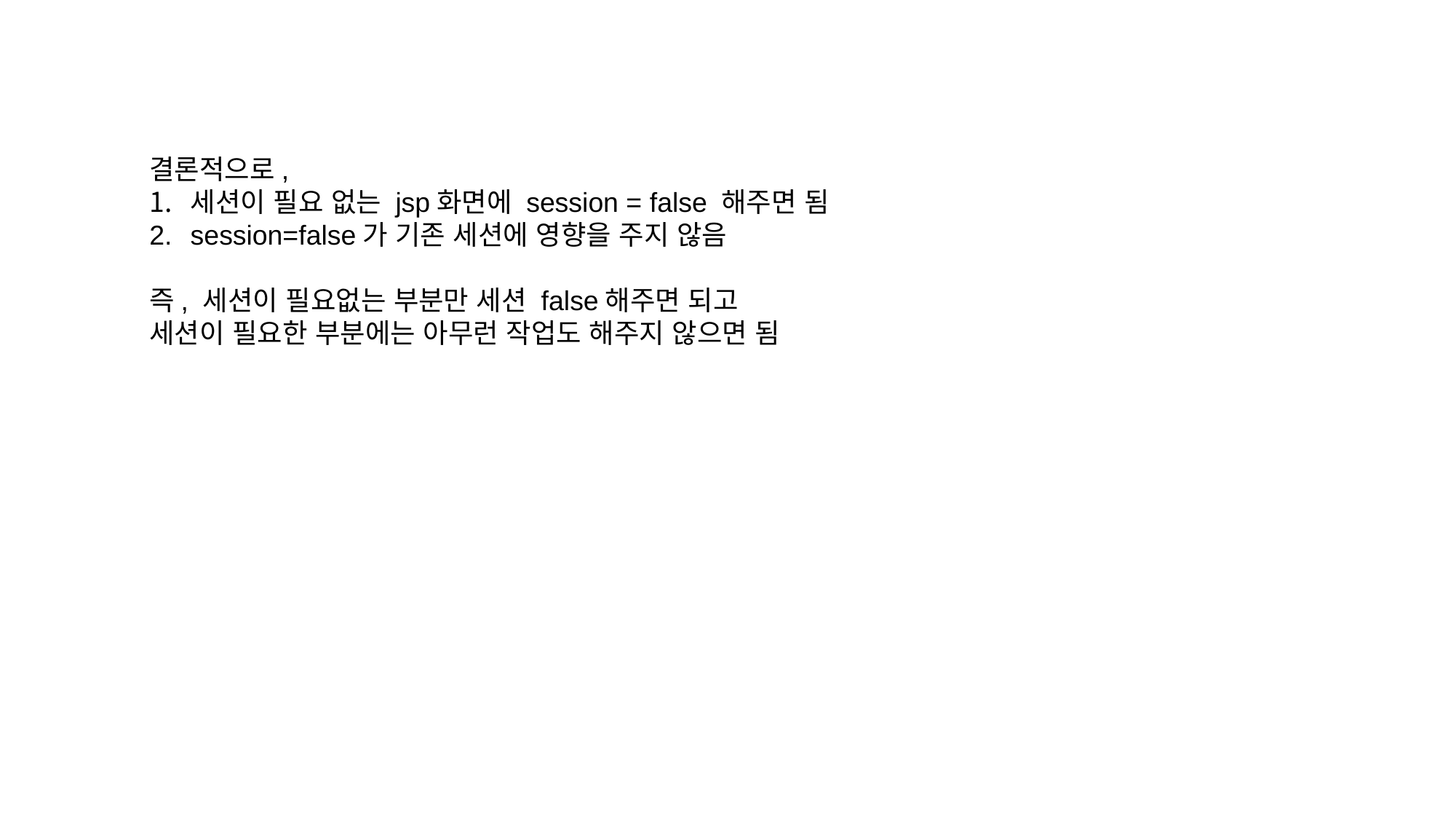

결론적으로,
세션이 필요 없는 jsp화면에 session = false 해주면 됨
session=false가 기존 세션에 영향을 주지 않음

즉, 세션이 필요없는 부분만 세션 false해주면 되고
세션이 필요한 부분에는 아무런 작업도 해주지 않으면 됨